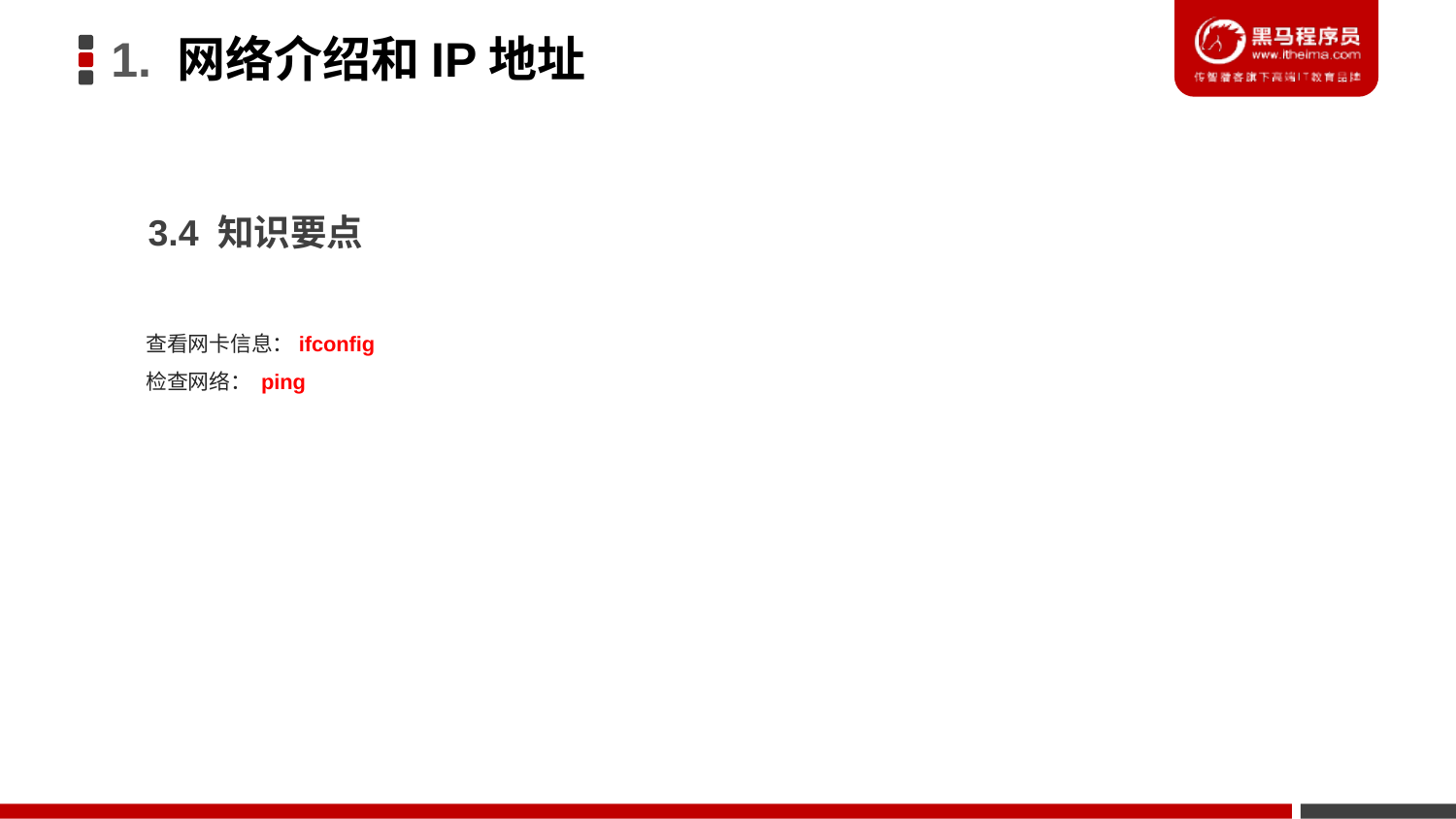

1. 网络介绍和IP地址
3.4 知识要点
查看网卡信息：ifconfig
检查网络： ping